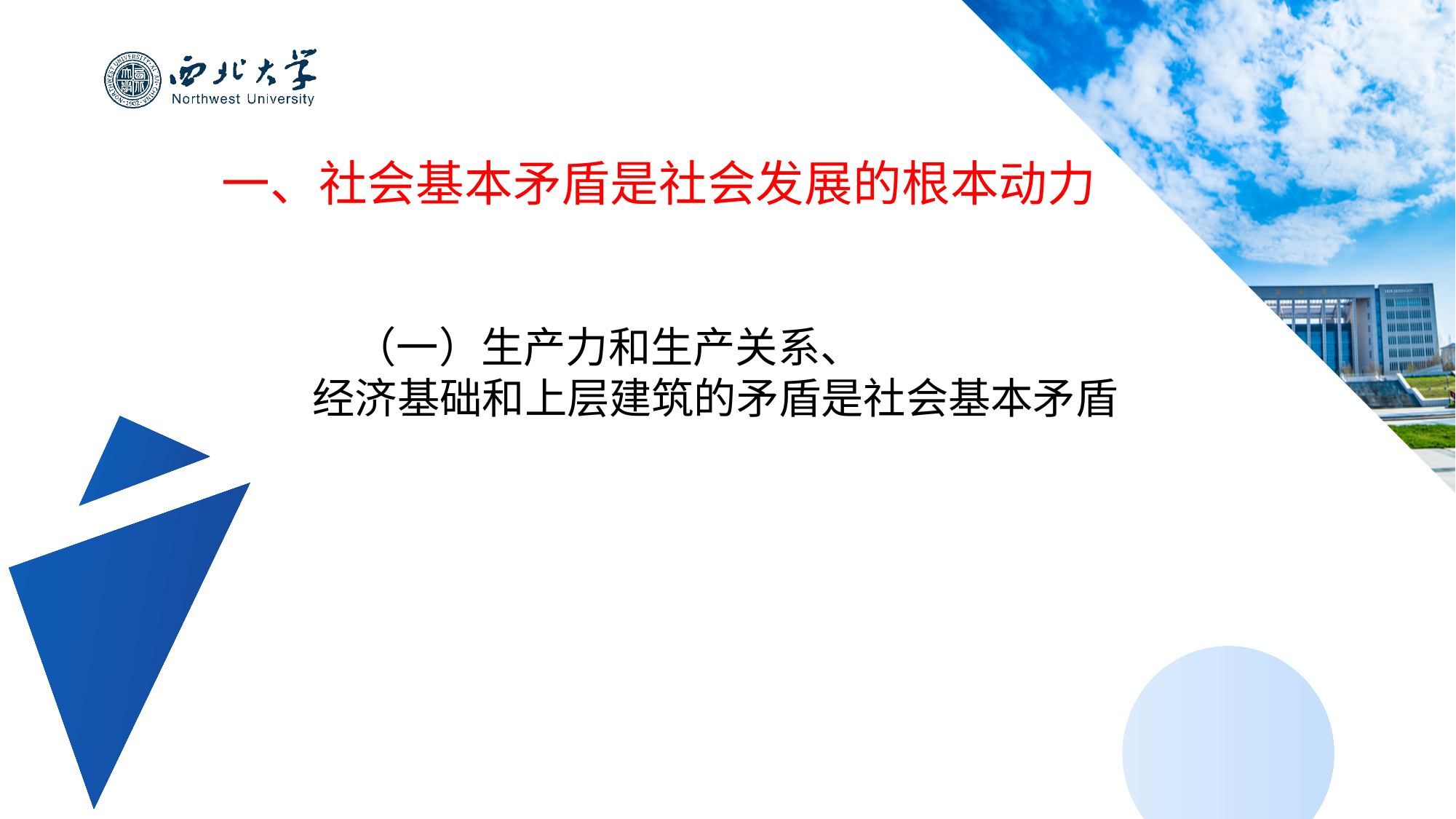

一、社会基本矛盾是社会发展的根本动力
    （一）生产力和生产关系、
经济基础和上层建筑的矛盾是社会基本矛盾